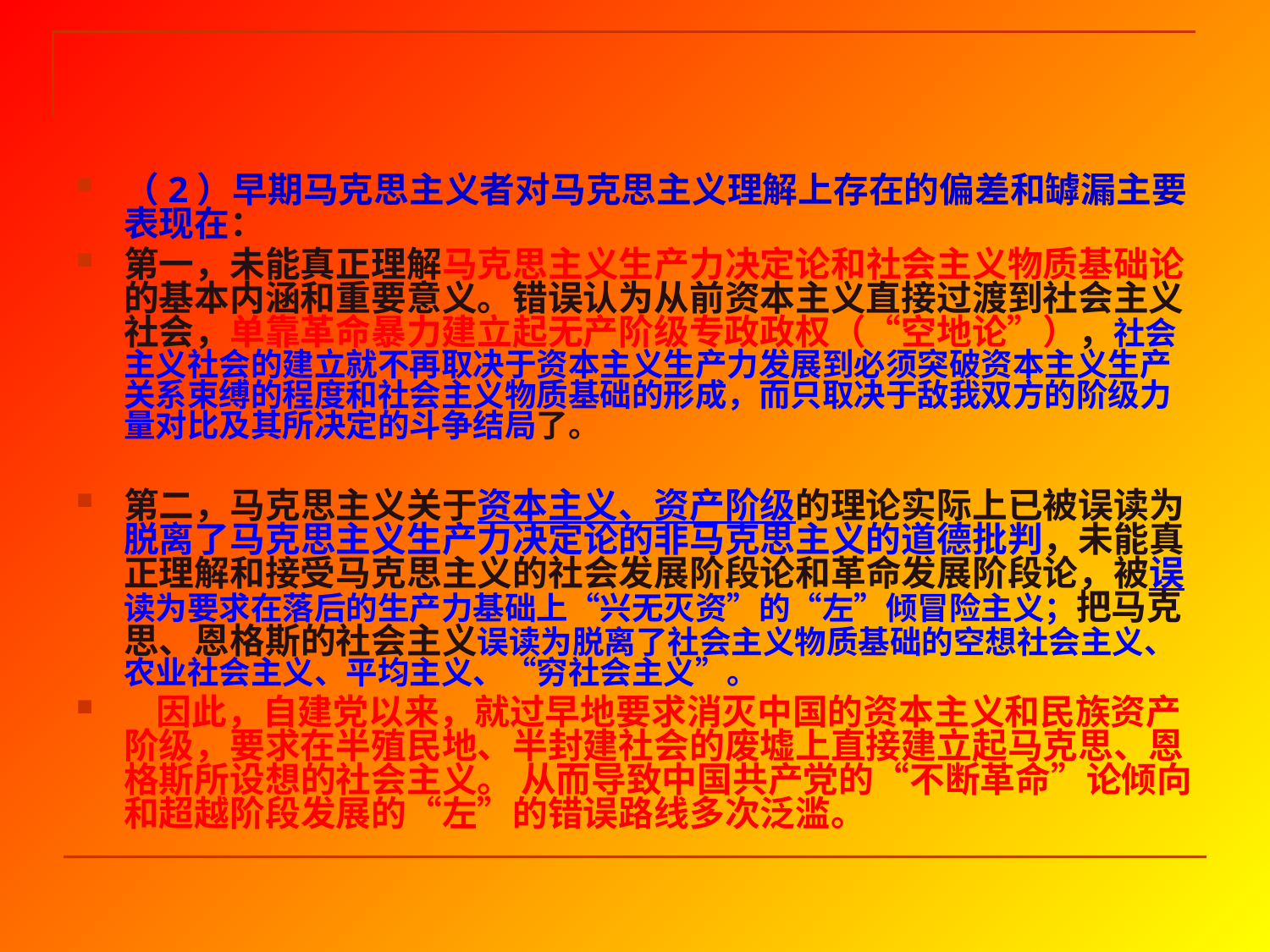

（2）早期马克思主义者对马克思主义理解上存在的偏差和罅漏主要表现在：
第一，未能真正理解马克思主义生产力决定论和社会主义物质基础论的基本内涵和重要意义。错误认为从前资本主义直接过渡到社会主义社会，单靠革命暴力建立起无产阶级专政政权（“空地论”），社会主义社会的建立就不再取决于资本主义生产力发展到必须突破资本主义生产关系束缚的程度和社会主义物质基础的形成，而只取决于敌我双方的阶级力量对比及其所决定的斗争结局了。

第二，马克思主义关于资本主义、资产阶级的理论实际上已被误读为脱离了马克思主义生产力决定论的非马克思主义的道德批判，未能真正理解和接受马克思主义的社会发展阶段论和革命发展阶段论，被误读为要求在落后的生产力基础上“兴无灭资”的“左”倾冒险主义；把马克思、恩格斯的社会主义误读为脱离了社会主义物质基础的空想社会主义、农业社会主义、平均主义、“穷社会主义”。
   因此，自建党以来，就过早地要求消灭中国的资本主义和民族资产阶级，要求在半殖民地、半封建社会的废墟上直接建立起马克思、恩格斯所设想的社会主义。 从而导致中国共产党的“不断革命”论倾向和超越阶段发展的“左”的错误路线多次泛滥。